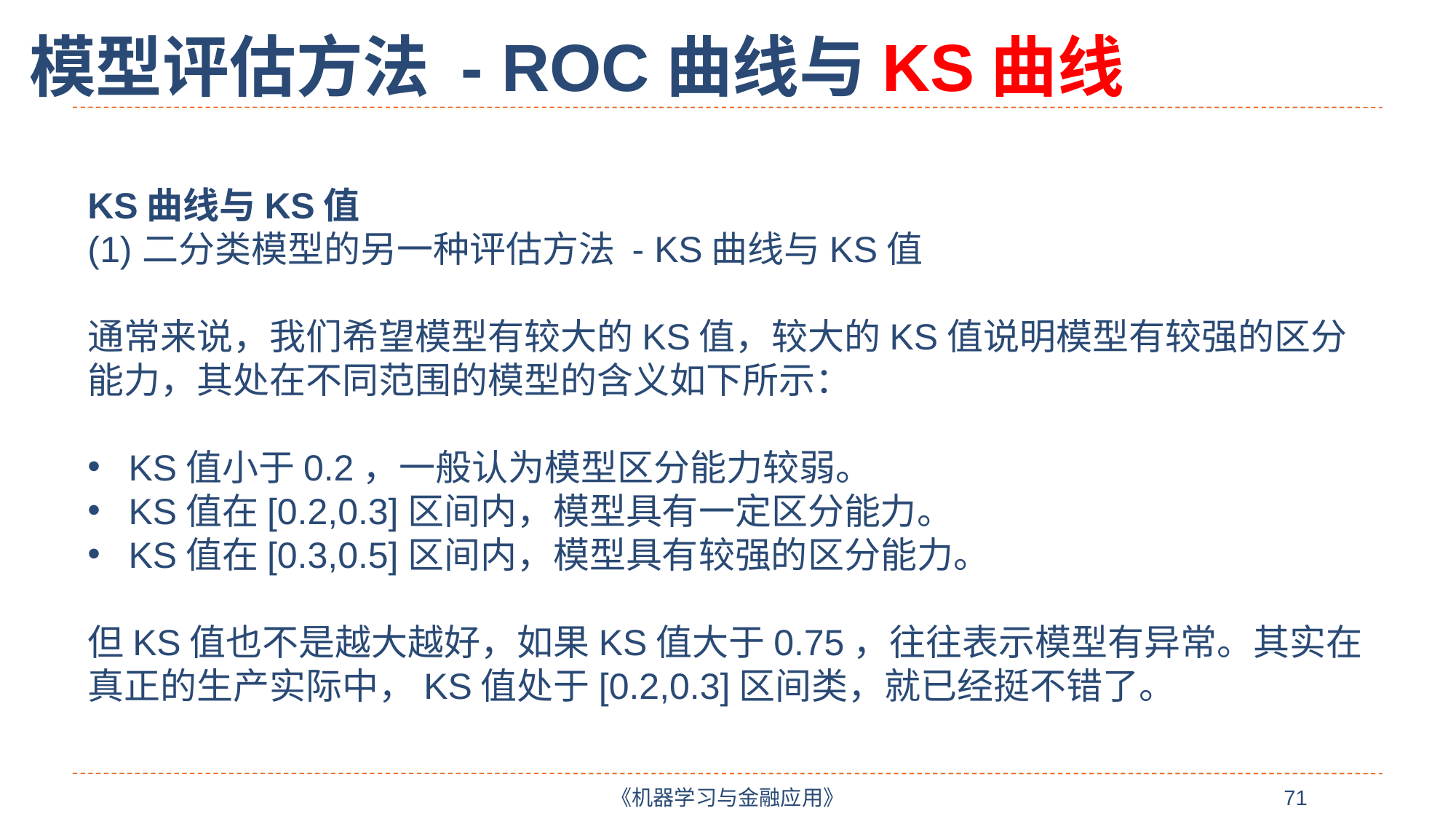

模型评估方法 - ROC曲线与KS曲线

KS曲线与KS值
二分类模型的另一种评估方法 - KS曲线与KS值

通常来说，我们希望模型有较大的KS值，较大的KS值说明模型有较强的区分能力，其处在不同范围的模型的含义如下所示：

KS值小于0.2，一般认为模型区分能力较弱。
KS值在[0.2,0.3]区间内，模型具有一定区分能力。
KS值在[0.3,0.5]区间内，模型具有较强的区分能力。

但KS值也不是越大越好，如果KS值大于0.75，往往表示模型有异常。其实在真正的生产实际中，KS值处于[0.2,0.3]区间类，就已经挺不错了。